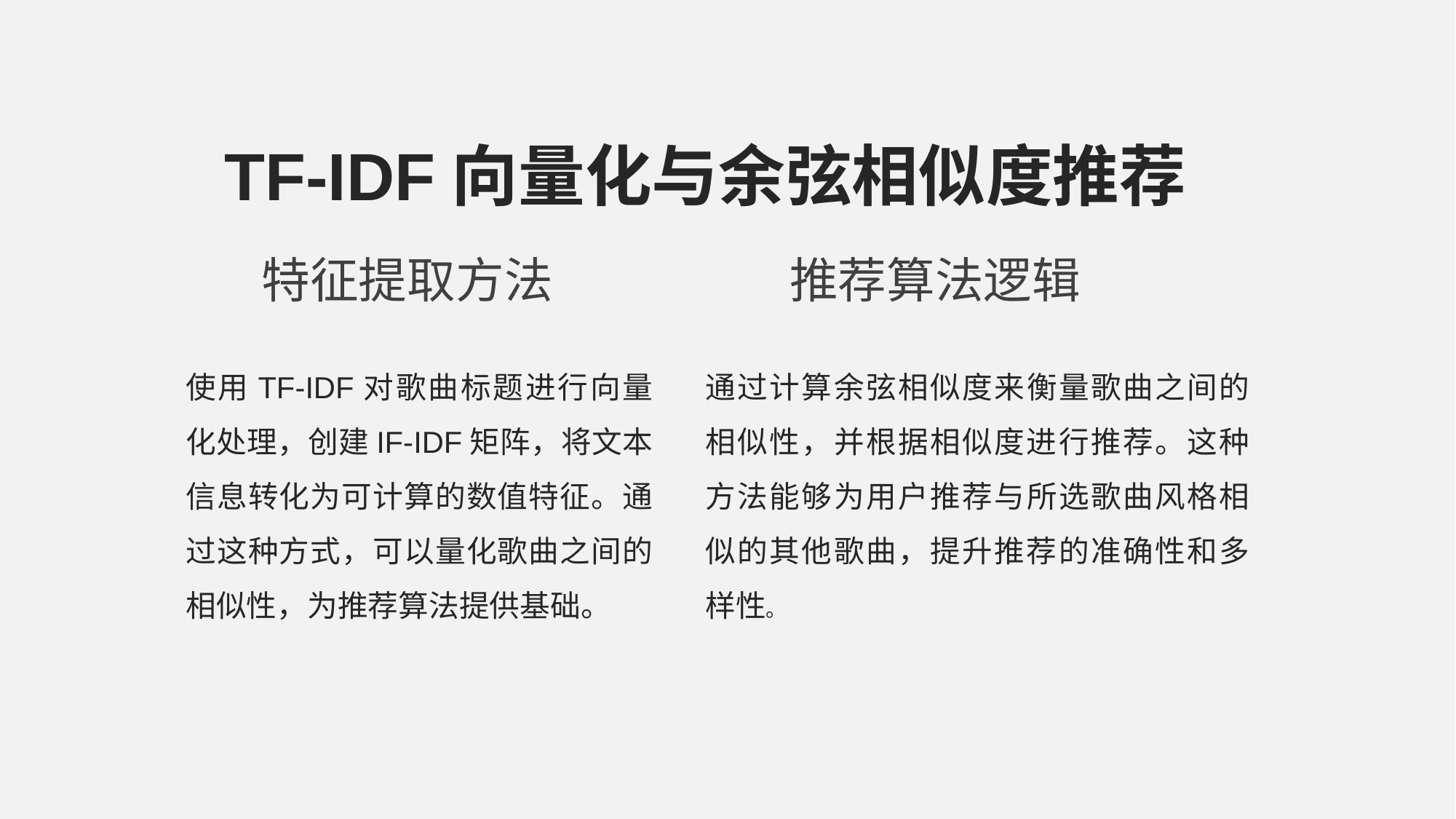

TF-IDF向量化与余弦相似度推荐
特征提取方法
推荐算法逻辑
使用TF-IDF对歌曲标题进行向量化处理，创建IF-IDF矩阵，将文本信息转化为可计算的数值特征。通过这种方式，可以量化歌曲之间的相似性，为推荐算法提供基础。
通过计算余弦相似度来衡量歌曲之间的相似性，并根据相似度进行推荐。这种方法能够为用户推荐与所选歌曲风格相似的其他歌曲，提升推荐的准确性和多样性。